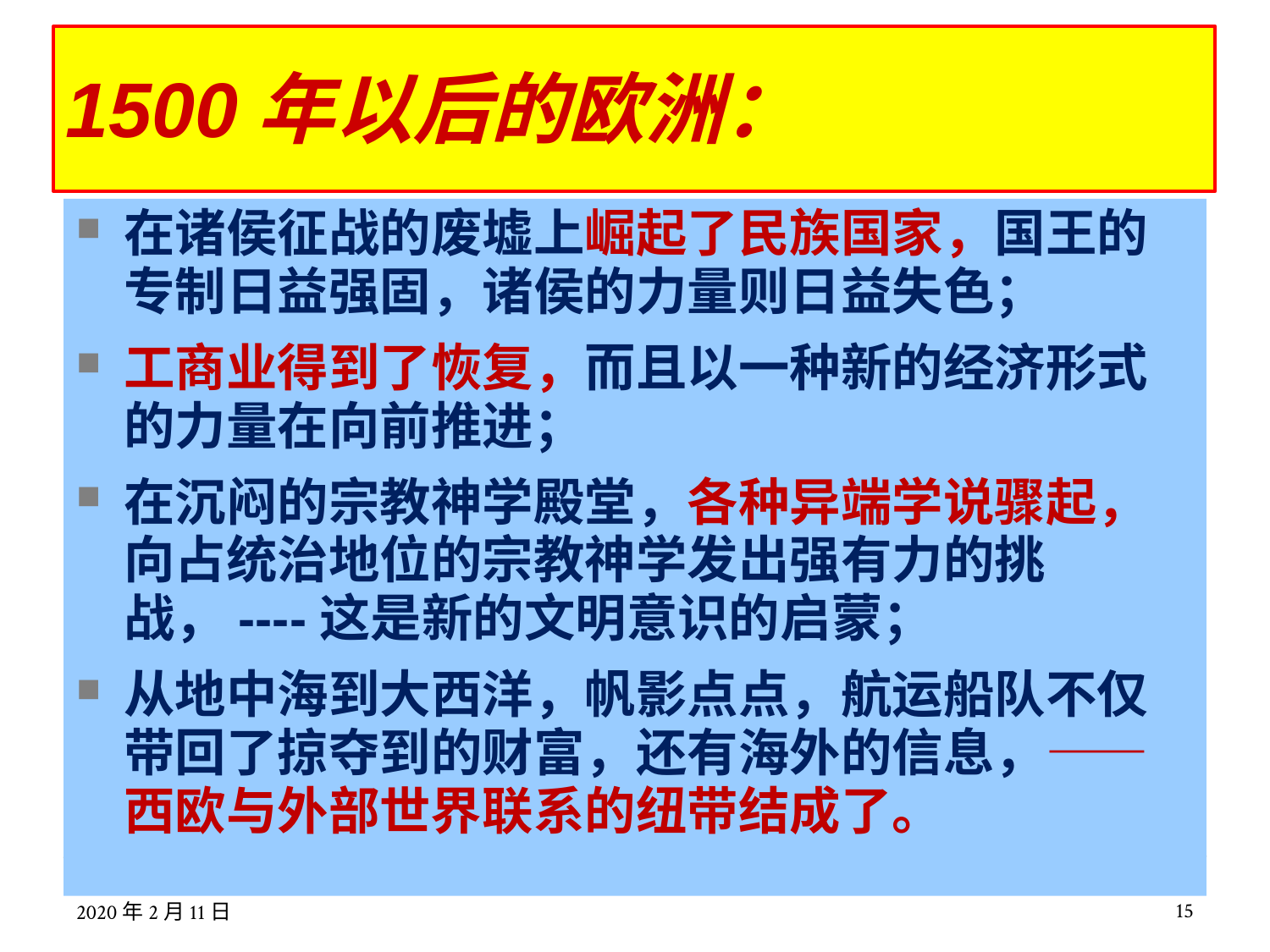

1500年以后的欧洲：

在诸侯征战的废墟上崛起了民族国家，国王的专制日益强固，诸侯的力量则日益失色；
工商业得到了恢复，而且以一种新的经济形式的力量在向前推进；
在沉闷的宗教神学殿堂，各种异端学说骤起，向占统治地位的宗教神学发出强有力的挑战，----这是新的文明意识的启蒙；
从地中海到大西洋，帆影点点，航运船队不仅带回了掠夺到的财富，还有海外的信息，——西欧与外部世界联系的纽带结成了。
2020年2月11日
15